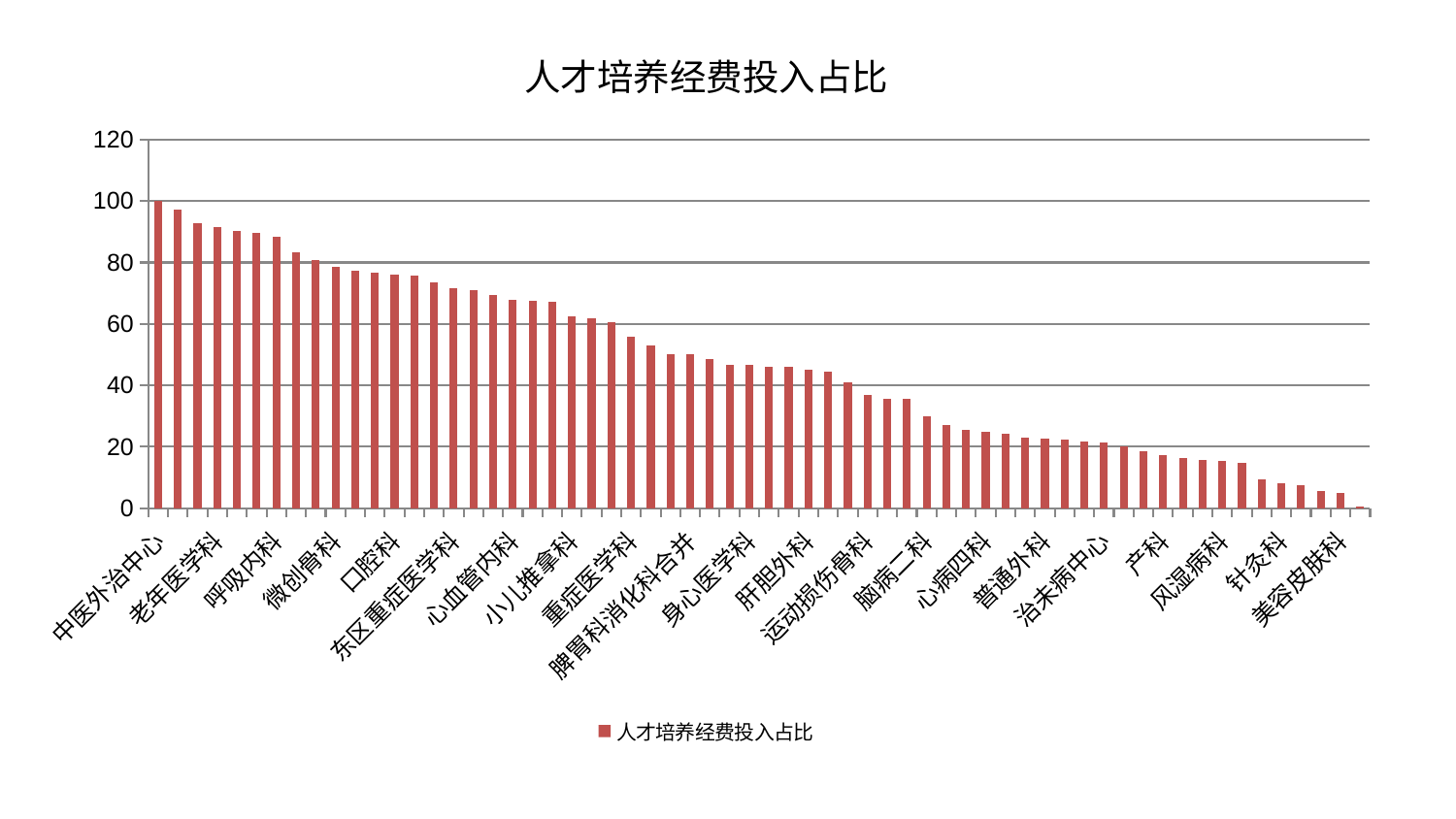

### Chart: 人才培养经费投入占比

| Category | 人才培养经费投入占比 |
|---|---|
| 中医外治中心 | 99.99999999999999 |
| 妇二科 | 97.18028472709186 |
| 小儿骨科 | 92.75174272412305 |
| 老年医学科 | 91.66498099005591 |
| 康复科 | 90.20159329847783 |
| 心病一科 | 89.62820966179781 |
| 呼吸内科 | 88.41434878530777 |
| 泌尿外科 | 83.36905745289246 |
| 妇科 | 80.71424644552535 |
| 微创骨科 | 78.65942532938504 |
| 耳鼻喉科 | 77.29746539682371 |
| 医院 | 76.71501446895115 |
| 口腔科 | 75.98000718215725 |
| 创伤骨科 | 75.70315531754848 |
| 脑病三科 | 73.44482995353391 |
| 东区重症医学科 | 71.78333576540695 |
| 心病二科 | 71.05917274176488 |
| 皮肤科 | 69.34109887411748 |
| 心血管内科 | 67.95454886463628 |
| 内分泌科 | 67.48483320306521 |
| 儿科 | 67.24238728458477 |
| 小儿推拿科 | 62.57500609143231 |
| 西区重症医学科 | 61.97191097766819 |
| 肝病科 | 60.5518152326476 |
| 重症医学科 | 55.74866348972711 |
| 肛肠科 | 53.047889753405144 |
| 神经外科 | 50.17407703292314 |
| 脾胃科消化科合并 | 50.13705357614734 |
| 周围血管科 | 48.54769727974846 |
| 关节骨科 | 46.67561110015833 |
| 身心医学科 | 46.635356574055955 |
| 综合内科 | 46.19312357708276 |
| 骨科 | 45.945838955473796 |
| 肝胆外科 | 45.12053541171329 |
| 东区肾病科 | 44.49433260283147 |
| 肾脏内科 | 41.15917369605949 |
| 运动损伤骨科 | 36.843838747501465 |
| 肿瘤内科 | 35.717475770913396 |
| 妇科妇二科合并 | 35.501954996057236 |
| 脑病二科 | 30.01422853696185 |
| 显微骨科 | 27.21393033123703 |
| 血液科 | 25.621669313277547 |
| 心病四科 | 24.755221476357505 |
| 脾胃病科 | 24.308908649947572 |
| 消化内科 | 22.99489646268455 |
| 普通外科 | 22.66003956343953 |
| 眼科 | 22.450821647148395 |
| 心病三科 | 21.82564042038121 |
| 治未病中心 | 21.40305103562494 |
| 脑病一科 | 20.16825999256115 |
| 脊柱骨科 | 18.663576249741837 |
| 产科 | 17.267639601785085 |
| 男科 | 16.378147418233922 |
| 乳腺甲状腺外科 | 15.859220838570176 |
| 风湿病科 | 15.54835913761472 |
| 中医经典科 | 14.90297912393973 |
| 推拿科 | 9.280781142411538 |
| 针灸科 | 8.247314712816175 |
| 胸外科 | 7.413115650288235 |
| 肾病科 | 5.59892302363884 |
| 美容皮肤科 | 4.867936733925351 |
| 神经内科 | 0.4842421748754929 |
207